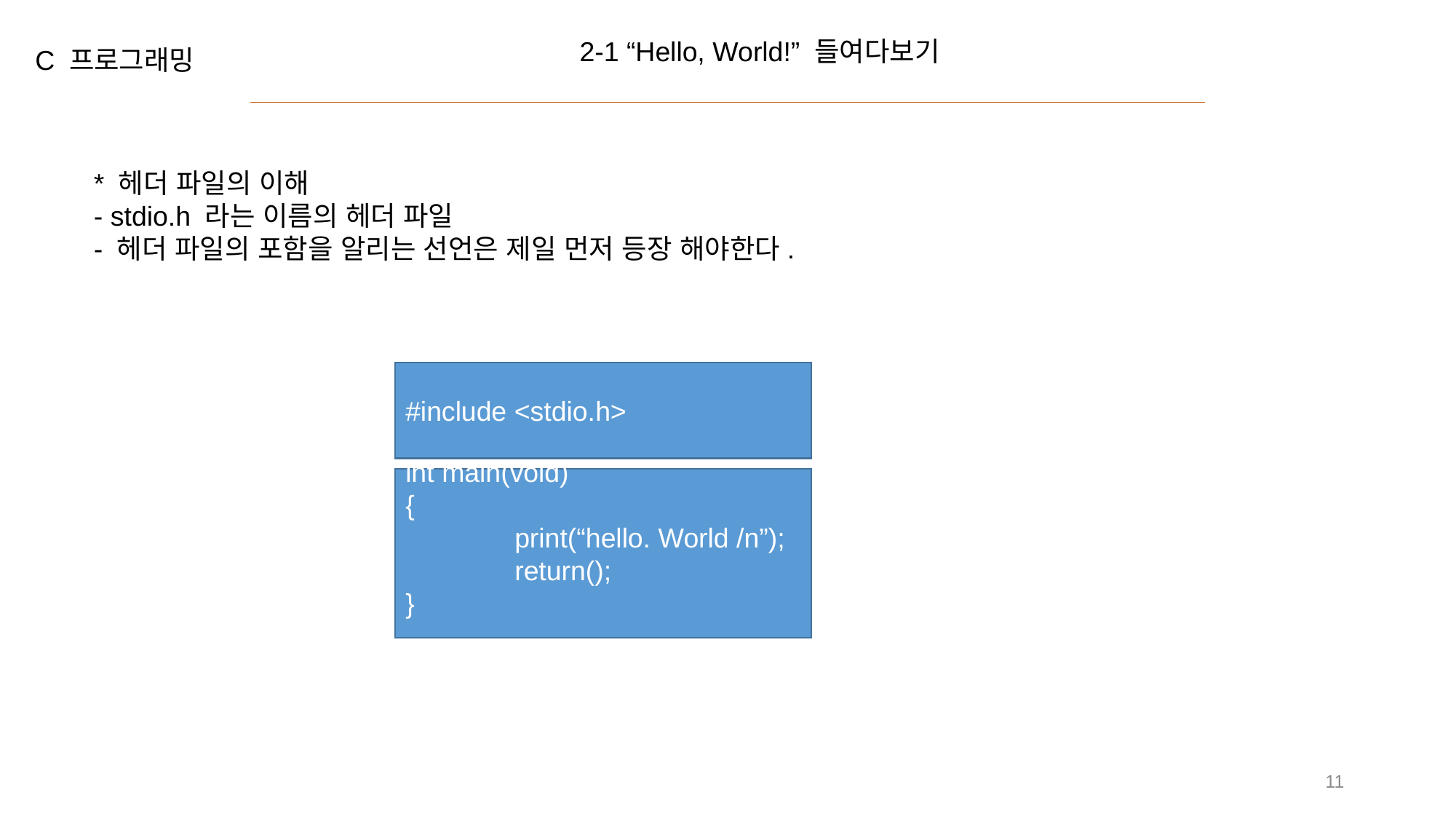

2-1 “Hello, World!” 들여다보기
C 프로그래밍
* 헤더 파일의 이해
- stdio.h 라는 이름의 헤더 파일
- 헤더 파일의 포함을 알리는 선언은 제일 먼저 등장 해야한다.

#include <stdio.h>
int main(void)
{
	print(“hello. World /n”);
	return();
}

11